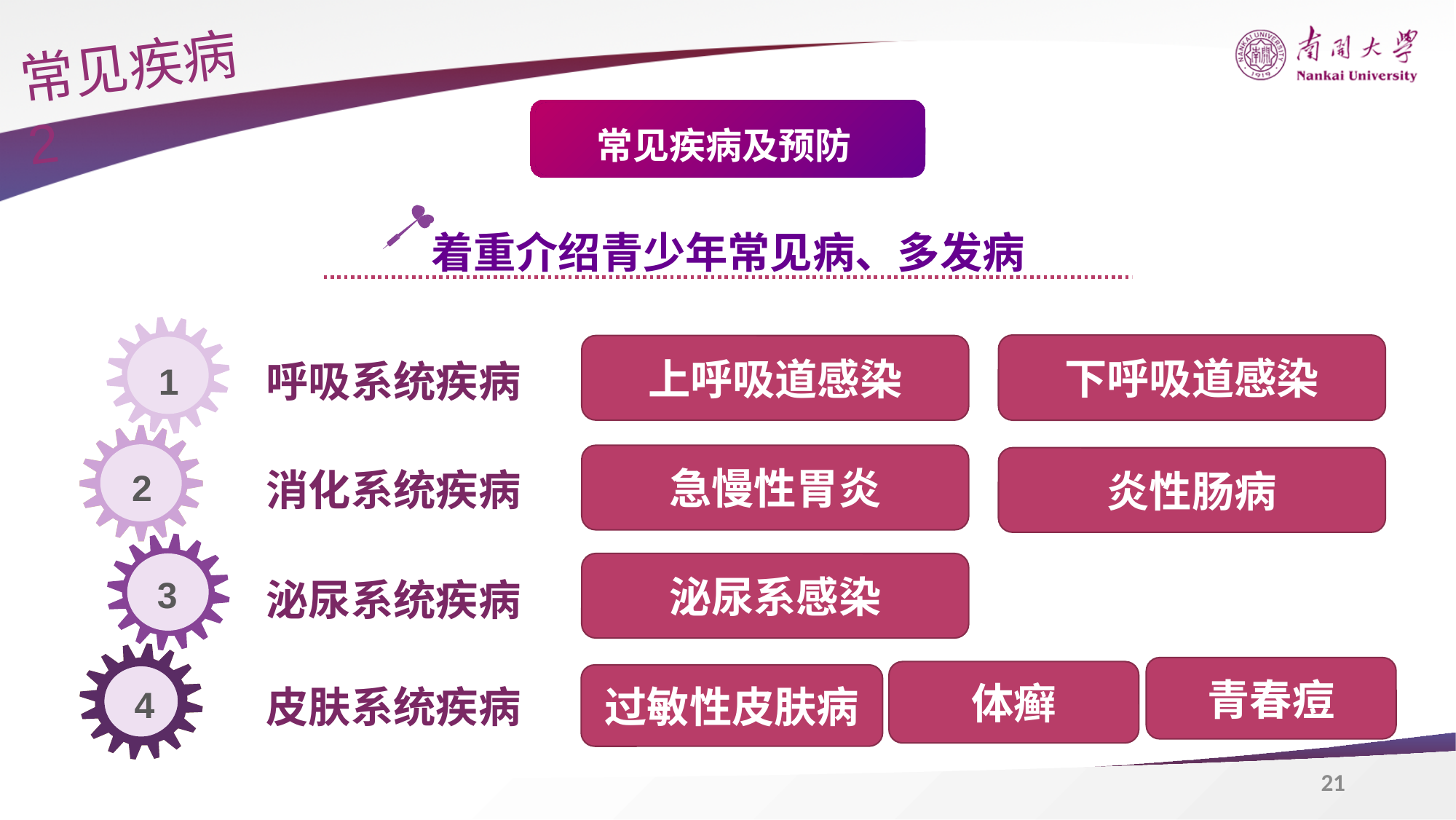

常见疾病2

常见疾病及预防
着重介绍青少年常见病、多发病

呼吸系统疾病
1
消化系统疾病
2
泌尿系统疾病
3
皮肤系统疾病
4
下呼吸道感染
上呼吸道感染
急慢性胃炎
炎性肠病
泌尿系感染
青春痘
体癣
过敏性皮肤病
21